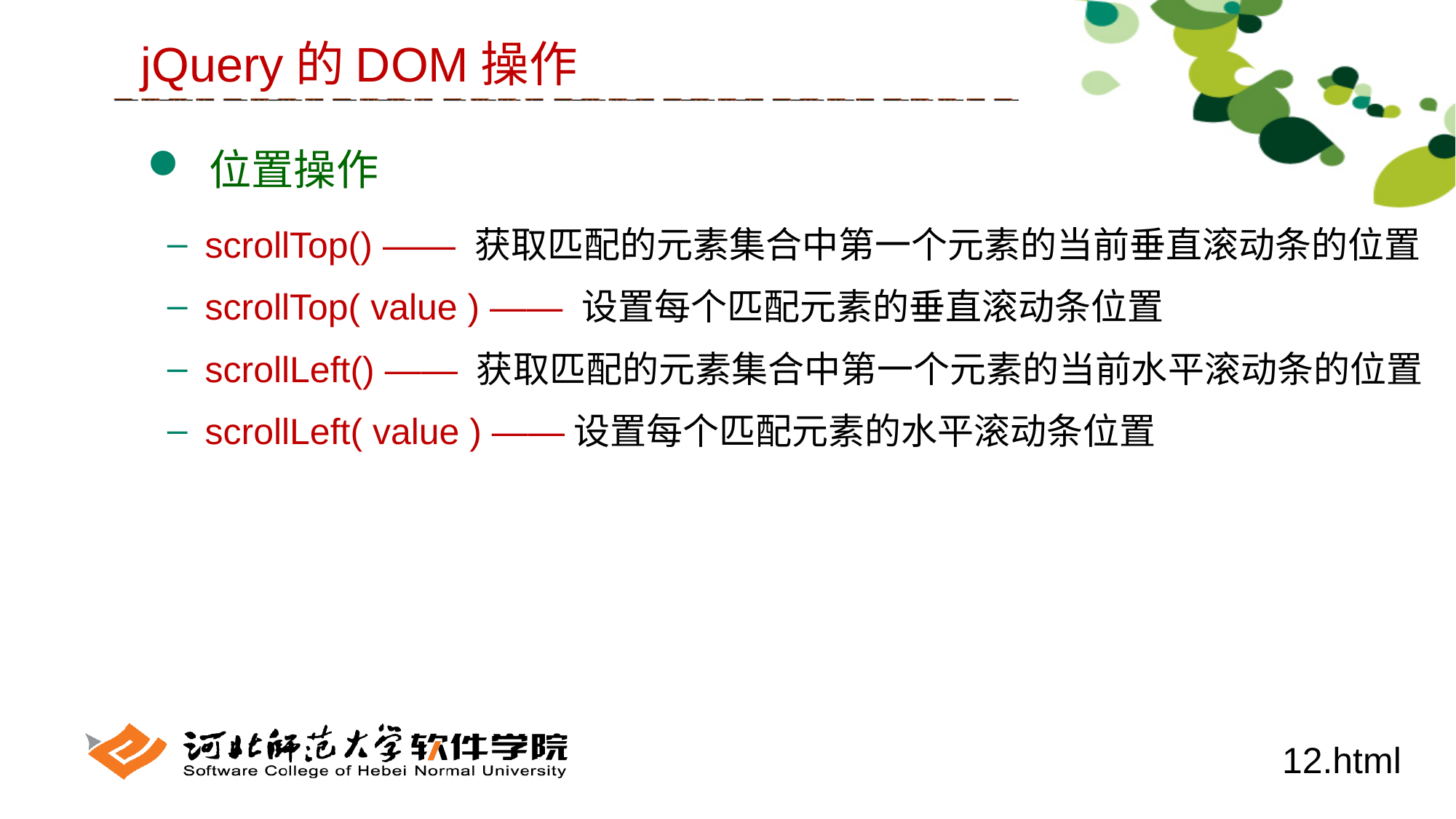

jQuery的DOM操作
 位置操作
 scrollTop() —— 获取匹配的元素集合中第一个元素的当前垂直滚动条的位置
 scrollTop( value ) —— 设置每个匹配元素的垂直滚动条位置
 scrollLeft() —— 获取匹配的元素集合中第一个元素的当前水平滚动条的位置
 scrollLeft( value ) ——设置每个匹配元素的水平滚动条位置

12.html